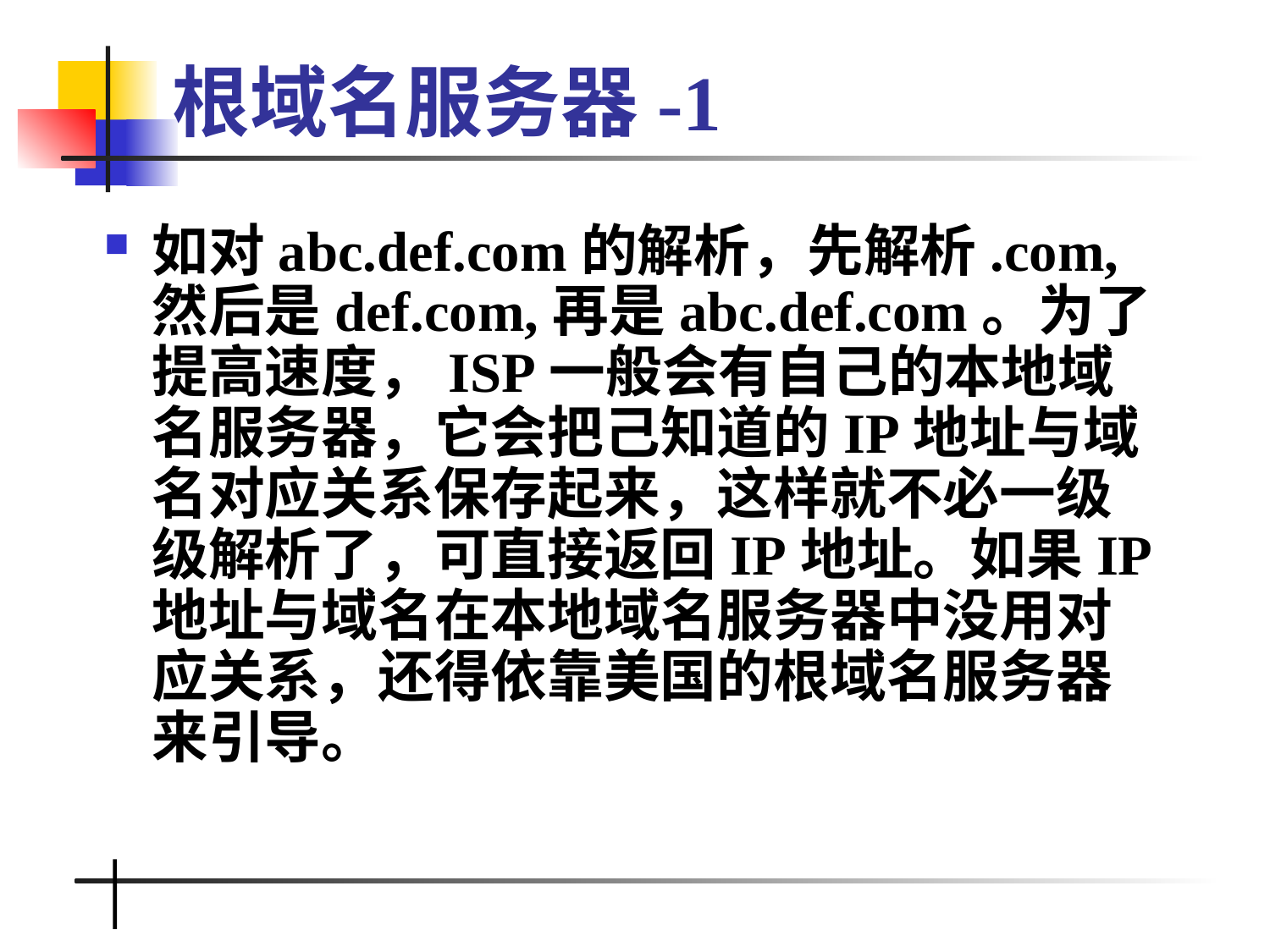

# 根域名服务器-1
如对abc.def.com的解析，先解析.com,然后是def.com,再是abc.def.com。为了提高速度，ISP一般会有自己的本地域名服务器，它会把己知道的IP地址与域名对应关系保存起来，这样就不必一级级解析了，可直接返回IP地址。如果IP地址与域名在本地域名服务器中没用对应关系，还得依靠美国的根域名服务器来引导。